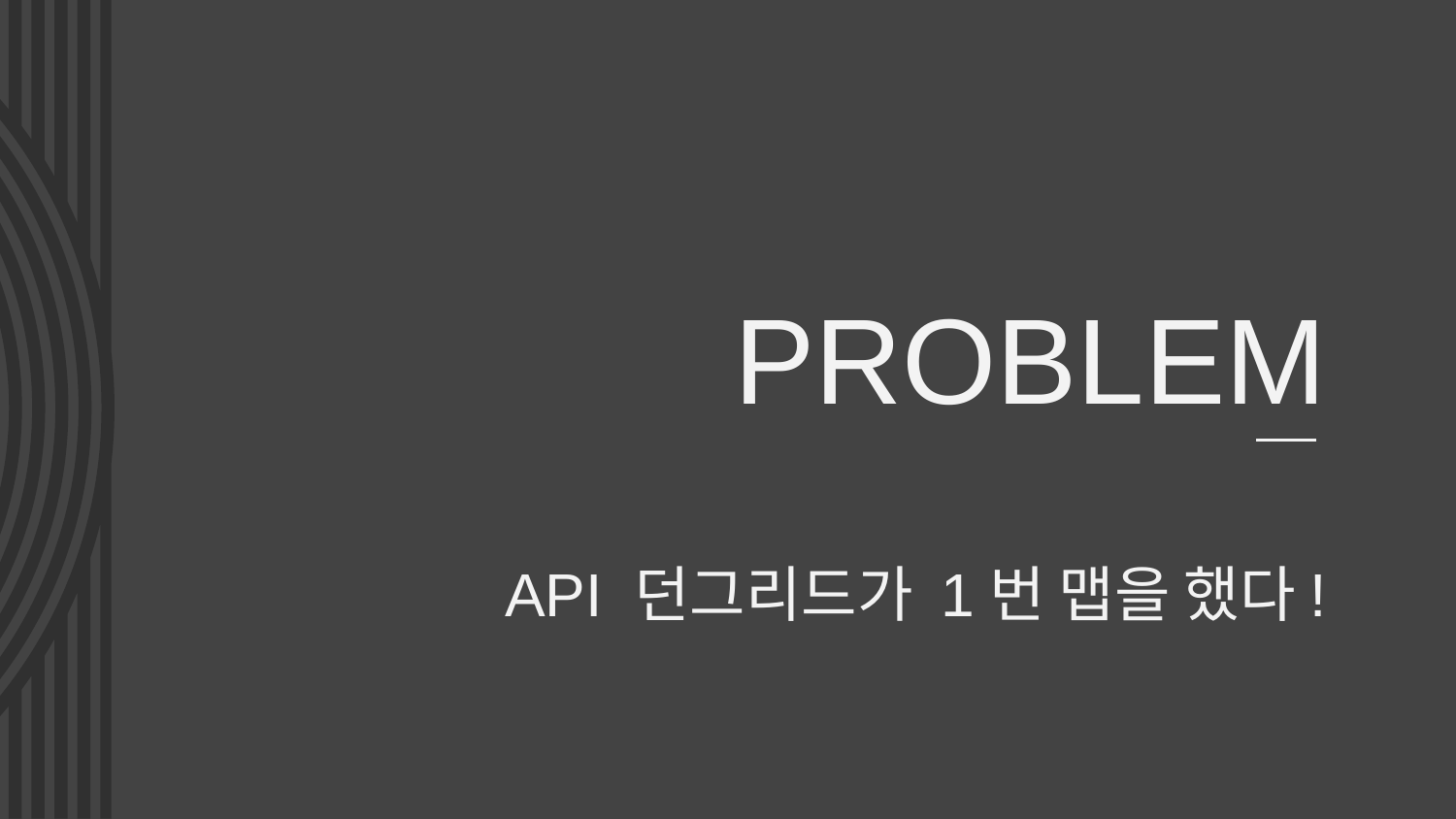

# PROBLEM
API 던그리드가 1번 맵을 했다!